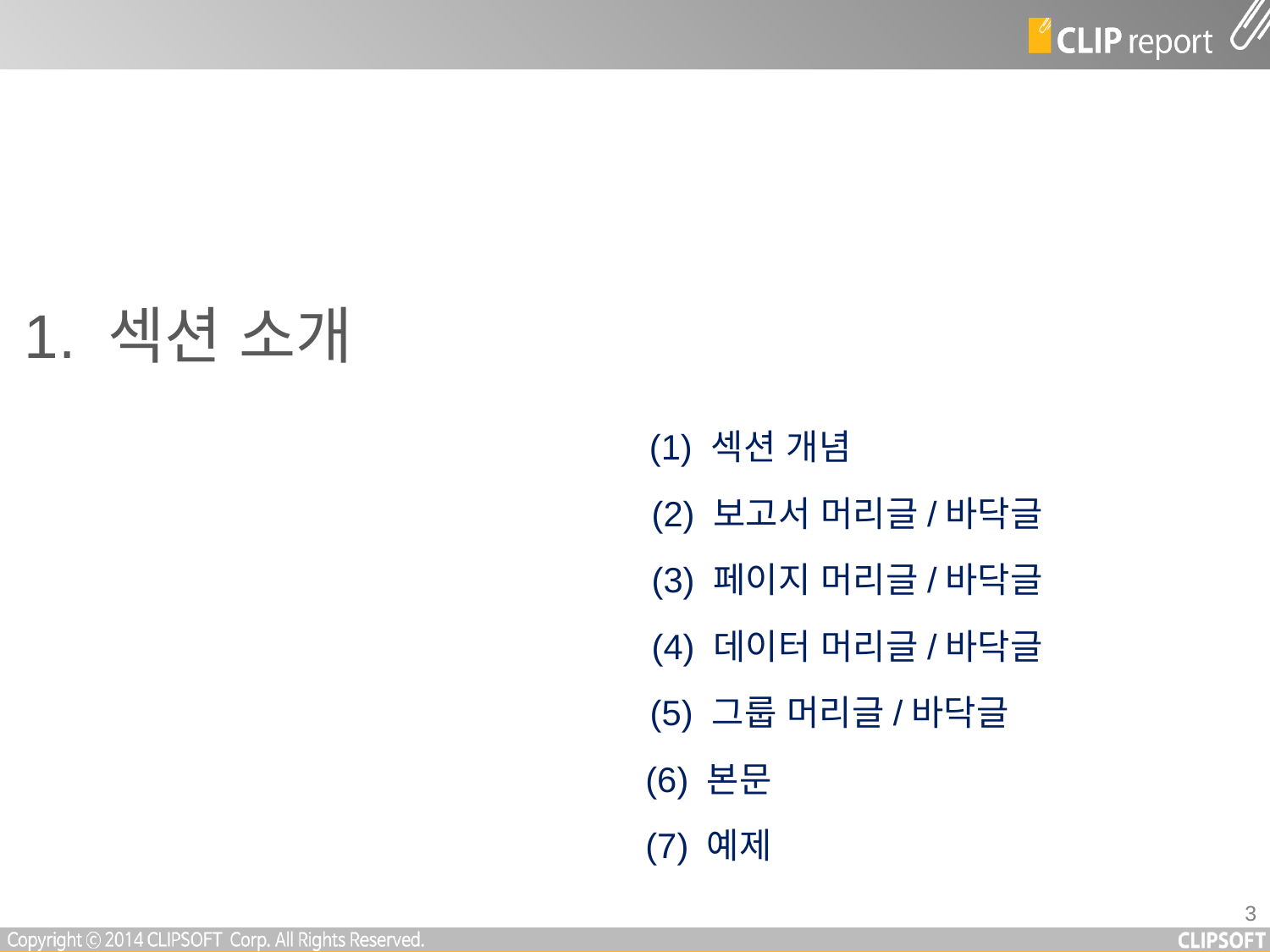

1. 섹션 소개
(1) 섹션 개념
(2) 보고서 머리글/바닥글
(3) 페이지 머리글/바닥글
(4) 데이터 머리글/바닥글
(5) 그룹 머리글/바닥글
(6) 본문
(7) 예제